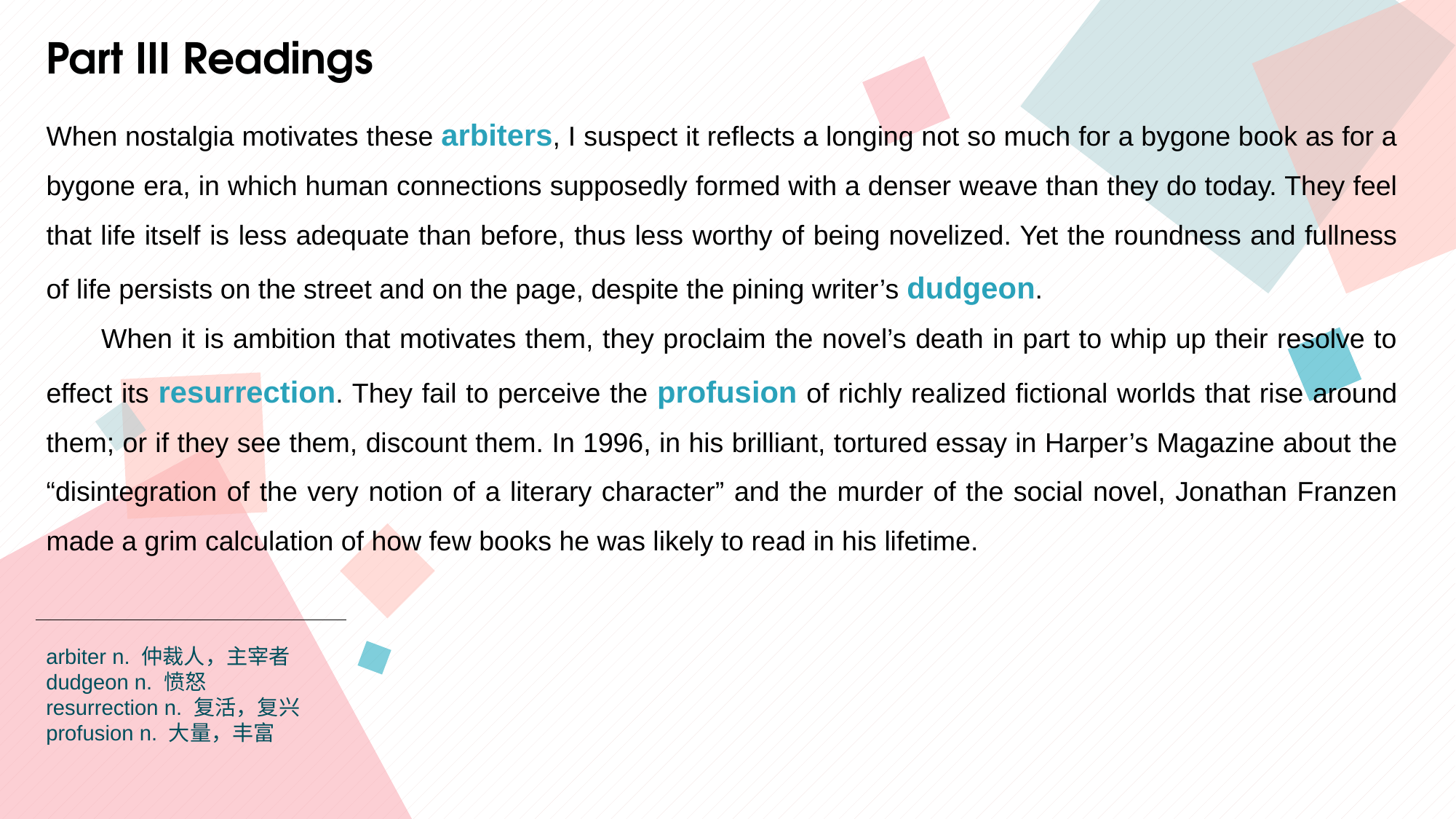

Part III Readings
When nostalgia motivates these arbiters, I suspect it reflects a longing not so much for a bygone book as for a bygone era, in which human connections supposedly formed with a denser weave than they do today. They feel that life itself is less adequate than before, thus less worthy of being novelized. Yet the roundness and fullness of life persists on the street and on the page, despite the pining writer’s dudgeon.
      When it is ambition that motivates them, they proclaim the novel’s death in part to whip up their resolve to effect its resurrection. They fail to perceive the profusion of richly realized fictional worlds that rise around them; or if they see them, discount them. In 1996, in his brilliant, tortured essay in Harper’s Magazine about the “disintegration of the very notion of a literary character” and the murder of the social novel, Jonathan Franzen made a grim calculation of how few books he was likely to read in his lifetime.
arbiter n. 仲裁人，主宰者
dudgeon n. 愤怒
resurrection n. 复活，复兴
profusion n. 大量，丰富